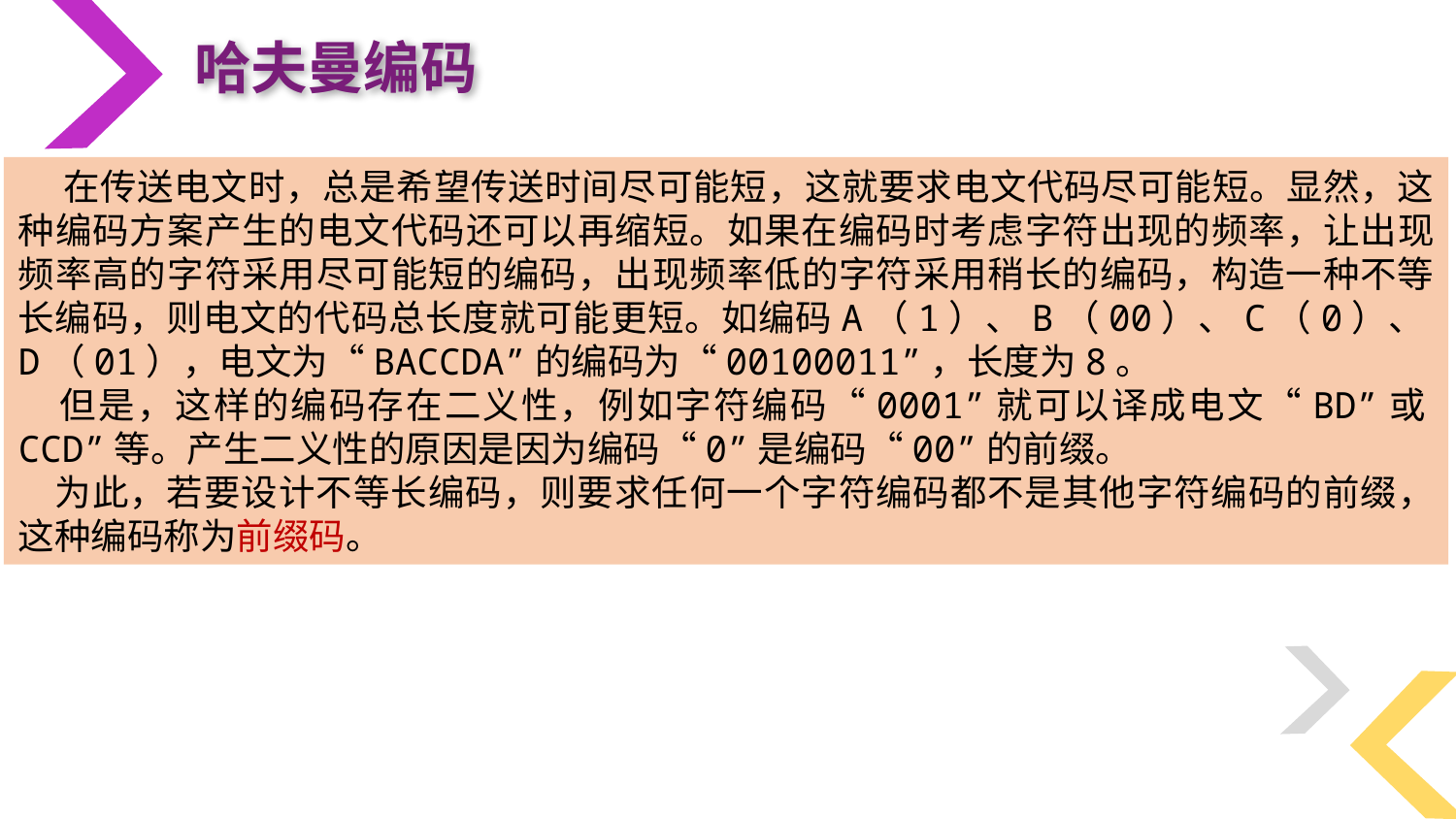

哈夫曼编码
    在传送电文时，总是希望传送时间尽可能短，这就要求电文代码尽可能短。显然，这种编码方案产生的电文代码还可以再缩短。如果在编码时考虑字符出现的频率，让出现频率高的字符采用尽可能短的编码，出现频率低的字符采用稍长的编码，构造一种不等长编码，则电文的代码总长度就可能更短。如编码A（1）、B（00）、C（0）、D（01），电文为“BACCDA”的编码为“00100011”，长度为8。
   但是，这样的编码存在二义性，例如字符编码“0001”就可以译成电文“BD”或CCD”等。产生二义性的原因是因为编码“0”是编码“00”的前缀。
   为此，若要设计不等长编码，则要求任何一个字符编码都不是其他字符编码的前缀，这种编码称为前缀码。
    在数据通信中，经常需要将传送的文字转换成由二进制字符0、1组成的字符串（也称为编码）。例如，假设要传送的电文为“BACCDA”，电文中只含有A、B、C、D 4种字符，若这4种字符采用等长编码，如编码A(00)、B(01)、C(10)和D(11)，其中括号中串为字母的编码，则电文的编码“010010101100”，长度为12。